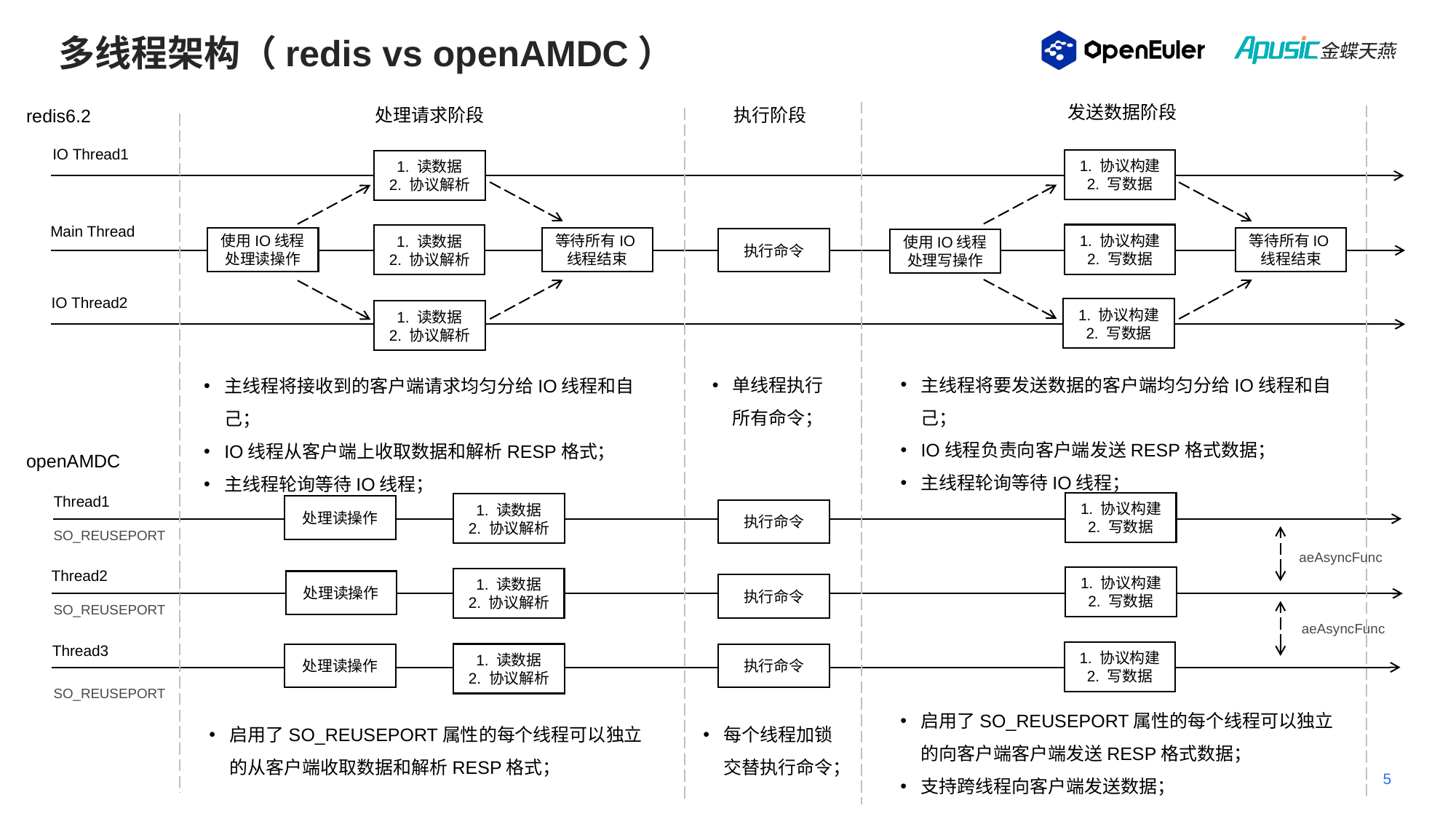

# 多线程架构（redis vs openAMDC）
发送数据阶段
处理请求阶段
执行阶段
redis6.2
IO Thread1
1. 协议构建
2. 写数据
1. 读数据
2. 协议解析
Main Thread
1. 协议构建
2. 写数据
1. 读数据
2. 协议解析
等待所有IO线程结束
使用IO线程处理读操作
等待所有IO线程结束
执行命令
使用IO线程处理写操作
IO Thread2
1. 协议构建
2. 写数据
1. 读数据
2. 协议解析
主线程将要发送数据的客户端均匀分给IO线程和自己；
IO线程负责向客户端发送RESP格式数据；
主线程轮询等待IO线程；

单线程执行所有命令；
主线程将接收到的客户端请求均匀分给IO线程和自己；
IO线程从客户端上收取数据和解析RESP格式；
主线程轮询等待IO线程；

openAMDC
Thread1
1. 协议构建
2. 写数据
1. 读数据
2. 协议解析
处理读操作
执行命令
SO_REUSEPORT
aeAsyncFunc
Thread2
1. 协议构建
2. 写数据
1. 读数据
2. 协议解析
处理读操作
执行命令
SO_REUSEPORT
aeAsyncFunc
Thread3
1. 协议构建
2. 写数据
处理读操作
1. 读数据
2. 协议解析
执行命令
SO_REUSEPORT
启用了SO_REUSEPORT属性的每个线程可以独立的向客户端客户端发送RESP格式数据；
支持跨线程向客户端发送数据；
启用了SO_REUSEPORT属性的每个线程可以独立的从客户端收取数据和解析RESP格式；

每个线程加锁交替执行命令；